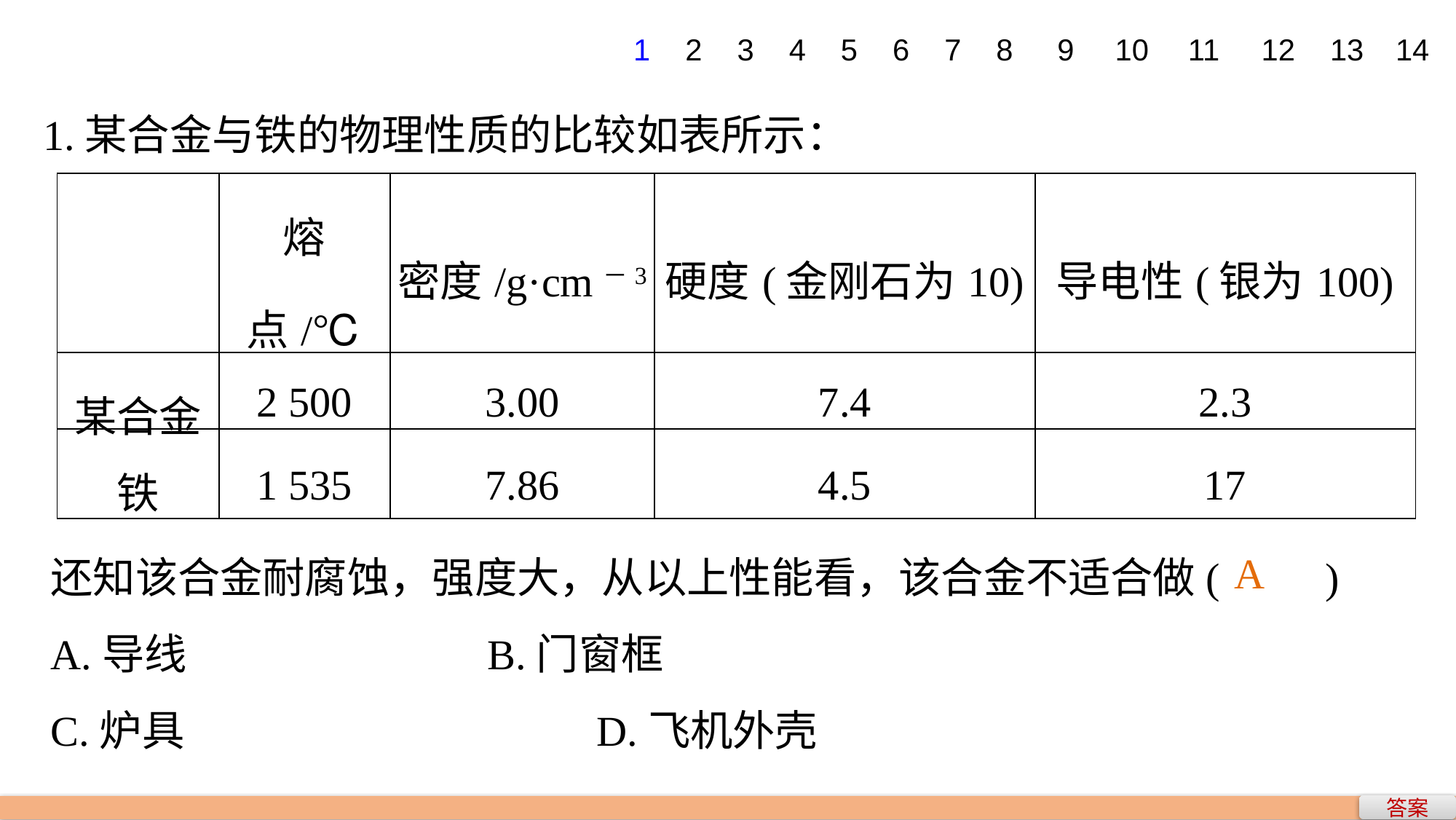

1
2
3
4
5
6
7
8
9
10
11
12
13
14
1.某合金与铁的物理性质的比较如表所示：
|  | 熔点/℃ | 密度/g·cm－3 | 硬度(金刚石为10) | 导电性(银为100) |
| --- | --- | --- | --- | --- |
| 某合金 | 2 500 | 3.00 | 7.4 | 2.3 |
| 铁 | 1 535 | 7.86 | 4.5 | 17 |
还知该合金耐腐蚀，强度大，从以上性能看，该合金不适合做(　　)
A.导线  			B.门窗框
C.炉具  				D.飞机外壳
A
答案